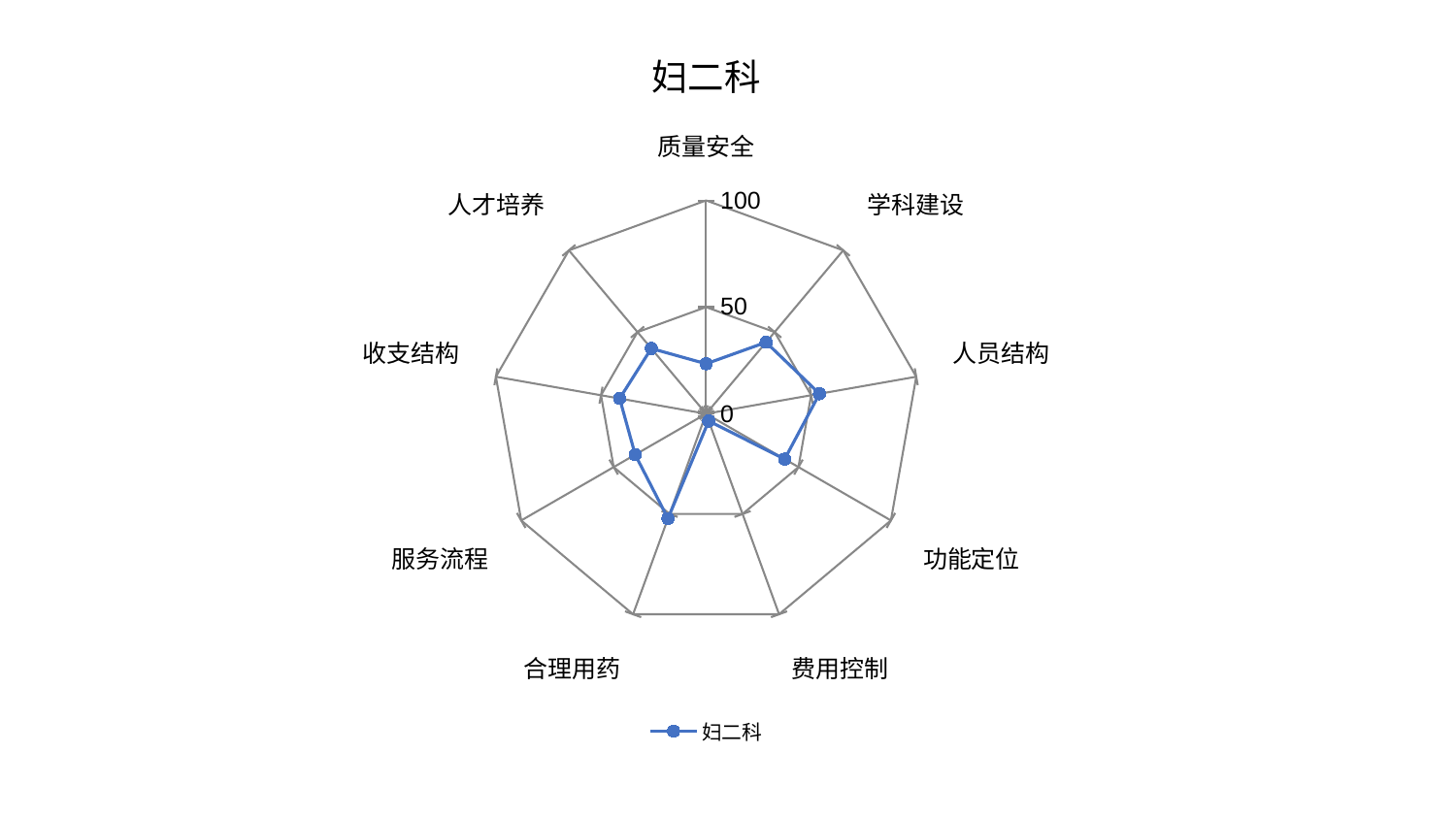

### Chart: 妇二科

| Category | 妇二科 |
|---|---|
| 质量安全 | 23.451823007280563 |
| 学科建设 | 43.75489497813191 |
| 人员结构 | 53.97541448783188 |
| 功能定位 | 42.52285227070749 |
| 费用控制 | 3.5915506939259796 |
| 合理用药 | 52.253450596394266 |
| 服务流程 | 38.36370793333326 |
| 收支结构 | 41.12572709805465 |
| 人才培养 | 39.954561344980284 |
91